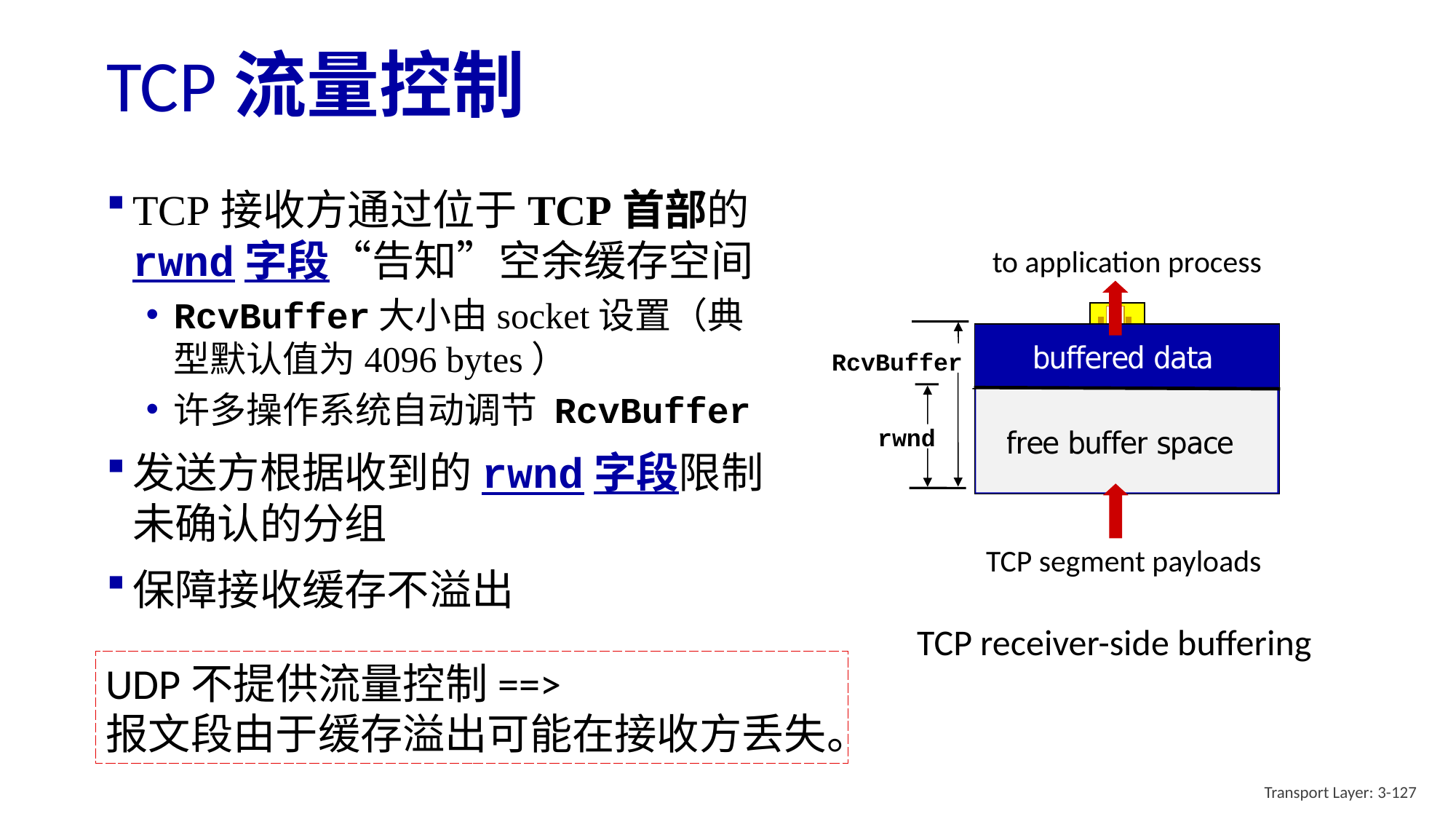

# TCP流量控制
TCP接收方通过位于TCP首部的rwnd字段“告知”空余缓存空间
RcvBuffer大小由socket设置（典型默认值为4096 bytes）
许多操作系统自动调节 RcvBuffer
发送方根据收到的rwnd字段限制未确认的分组
保障接收缓存不溢出
to application process

buffered data

free buffer space

RcvBuffer

rwnd

TCP segment payloads
TCP receiver-side buffering
UDP不提供流量控制==>
报文段由于缓存溢出可能在接收方丢失。
Transport Layer: 3-127